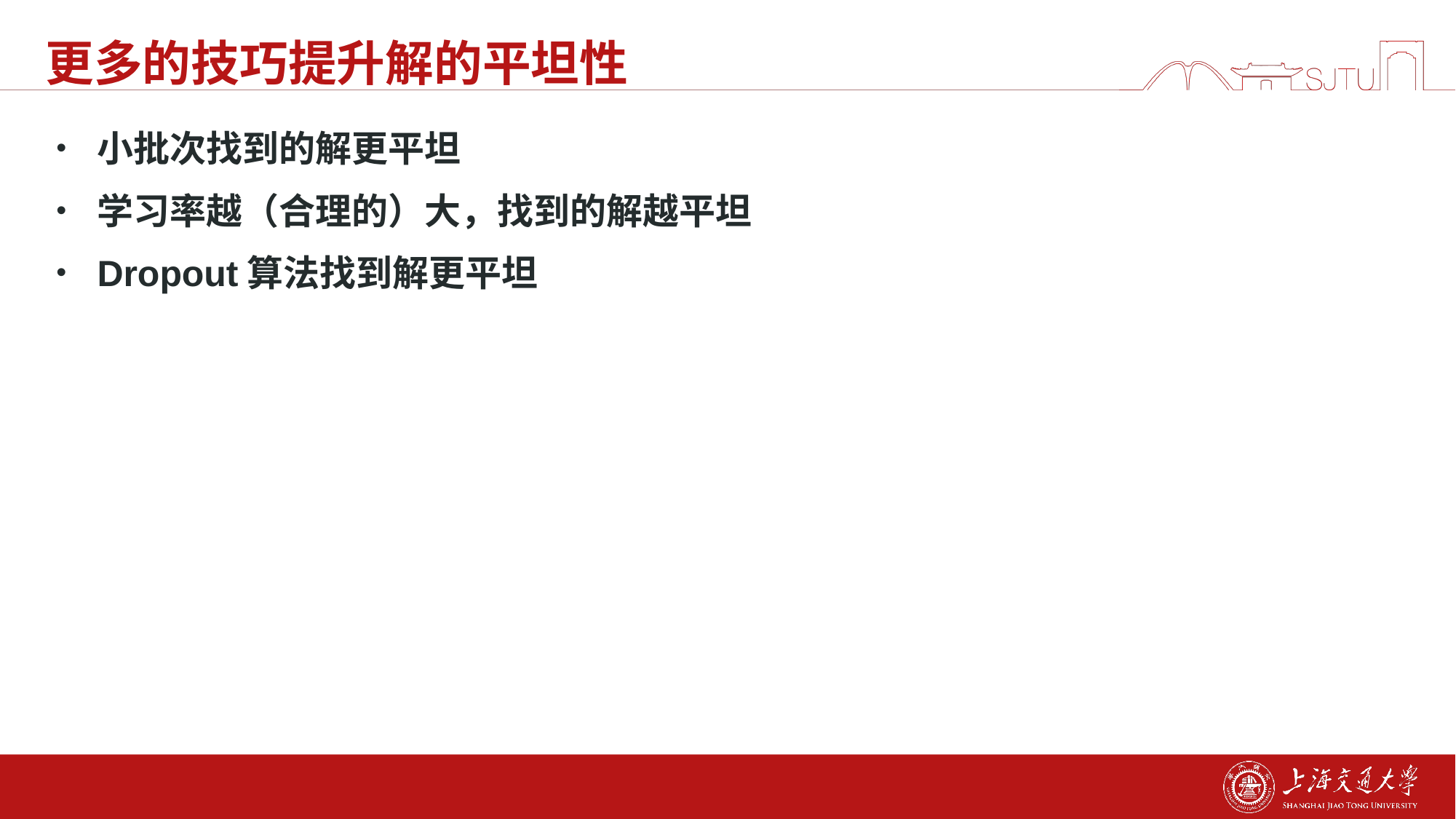

# 更多的技巧提升解的平坦性
小批次找到的解更平坦
学习率越（合理的）大，找到的解越平坦
Dropout算法找到解更平坦